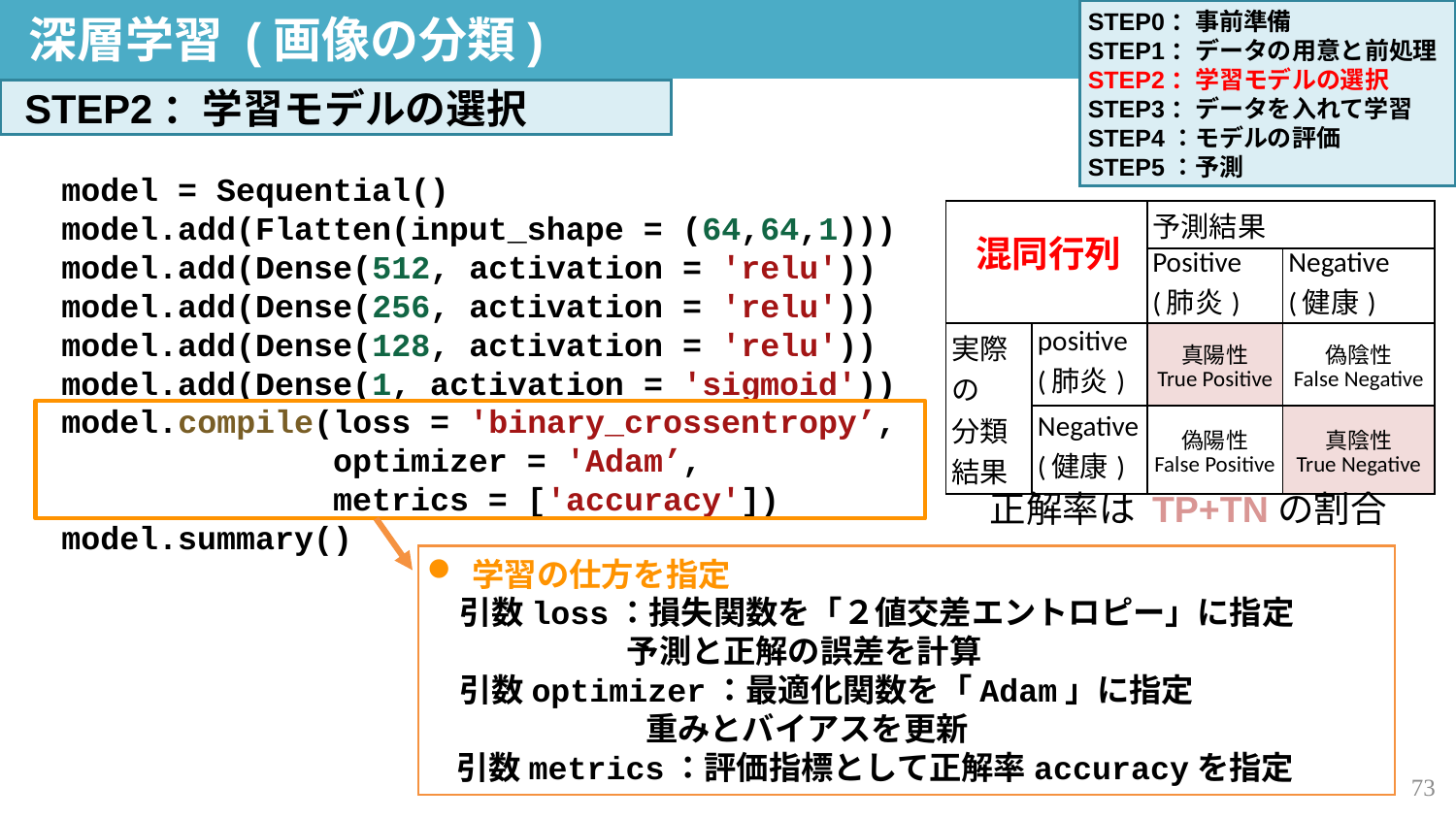

深層学習 (画像の分類)
STEP0：事前準備
STEP1：データの用意と前処理
STEP2：学習モデルの選択
STEP3：データを入れて学習
STEP4：モデルの評価
STEP5：予測
決定木分析
STEP2：学習モデルの選択
model = Sequential()
model.add(Flatten(input_shape = (64,64,1)))
model.add(Dense(512, activation = 'relu'))
model.add(Dense(256, activation = 'relu'))
model.add(Dense(128, activation = 'relu'))
model.add(Dense(1, activation = 'sigmoid'))
model.compile(loss = 'binary_crossentropy’,
              optimizer = 'Adam’,
              metrics = ['accuracy'])
model.summary()
|  |  | 予測結果 |  |
| --- | --- | --- | --- |
|  |  | Positive (肺炎) | Negative (健康) |
| 実際の 分類結果 | positive (肺炎) | 真陽性 True Positive | 偽陰性 False Negative |
|  | Negative (健康) | 偽陽性 False Positive | 真陰性 True Negative |
混同行列

正解率は TP+TNの割合
学習の仕方を指定
　引数loss：損失関数を「２値交差エントロピー」に指定
	 　 予測と正解の誤差を計算
　引数optimizer：最適化関数を「Adam」に指定
	         重みとバイアスを更新
 引数metrics：評価指標として正解率accuracyを指定
73